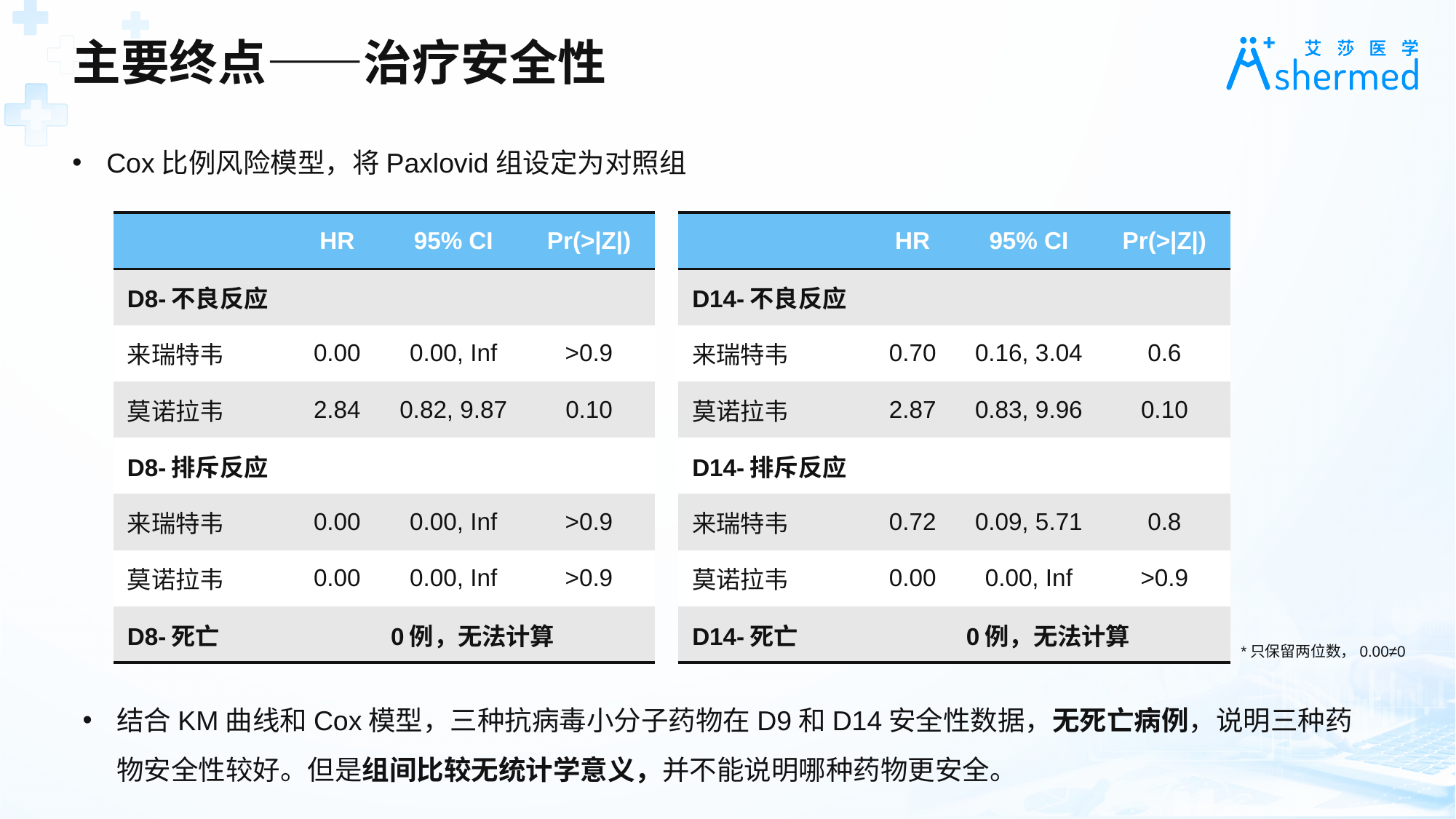

主要终点——治疗安全性
Cox比例风险模型，将Paxlovid组设定为对照组
|  | HR | 95% CI | Pr(>|Z|) |
| --- | --- | --- | --- |
| D8-不良反应 |  |  |  |
| 来瑞特韦 | 0.00 | 0.00, Inf | >0.9 |
| 莫诺拉韦 | 2.84 | 0.82, 9.87 | 0.10 |
| D8-排斥反应 |  |  |  |
| 来瑞特韦 | 0.00 | 0.00, Inf | >0.9 |
| 莫诺拉韦 | 0.00 | 0.00, Inf | >0.9 |
| D8-死亡 | 0例，无法计算 |  |  |
|  | HR | 95% CI | Pr(>|Z|) |
| --- | --- | --- | --- |
| D14-不良反应 |  |  |  |
| 来瑞特韦 | 0.70 | 0.16, 3.04 | 0.6 |
| 莫诺拉韦 | 2.87 | 0.83, 9.96 | 0.10 |
| D14-排斥反应 |  |  |  |
| 来瑞特韦 | 0.72 | 0.09, 5.71 | 0.8 |
| 莫诺拉韦 | 0.00 | 0.00, Inf | >0.9 |
| D14-死亡 | 0例，无法计算 |  |  |
*只保留两位数，0.00≠0
结合KM曲线和Cox模型，三种抗病毒小分子药物在D9和D14安全性数据，无死亡病例，说明三种药物安全性较好。但是组间比较无统计学意义，并不能说明哪种药物更安全。